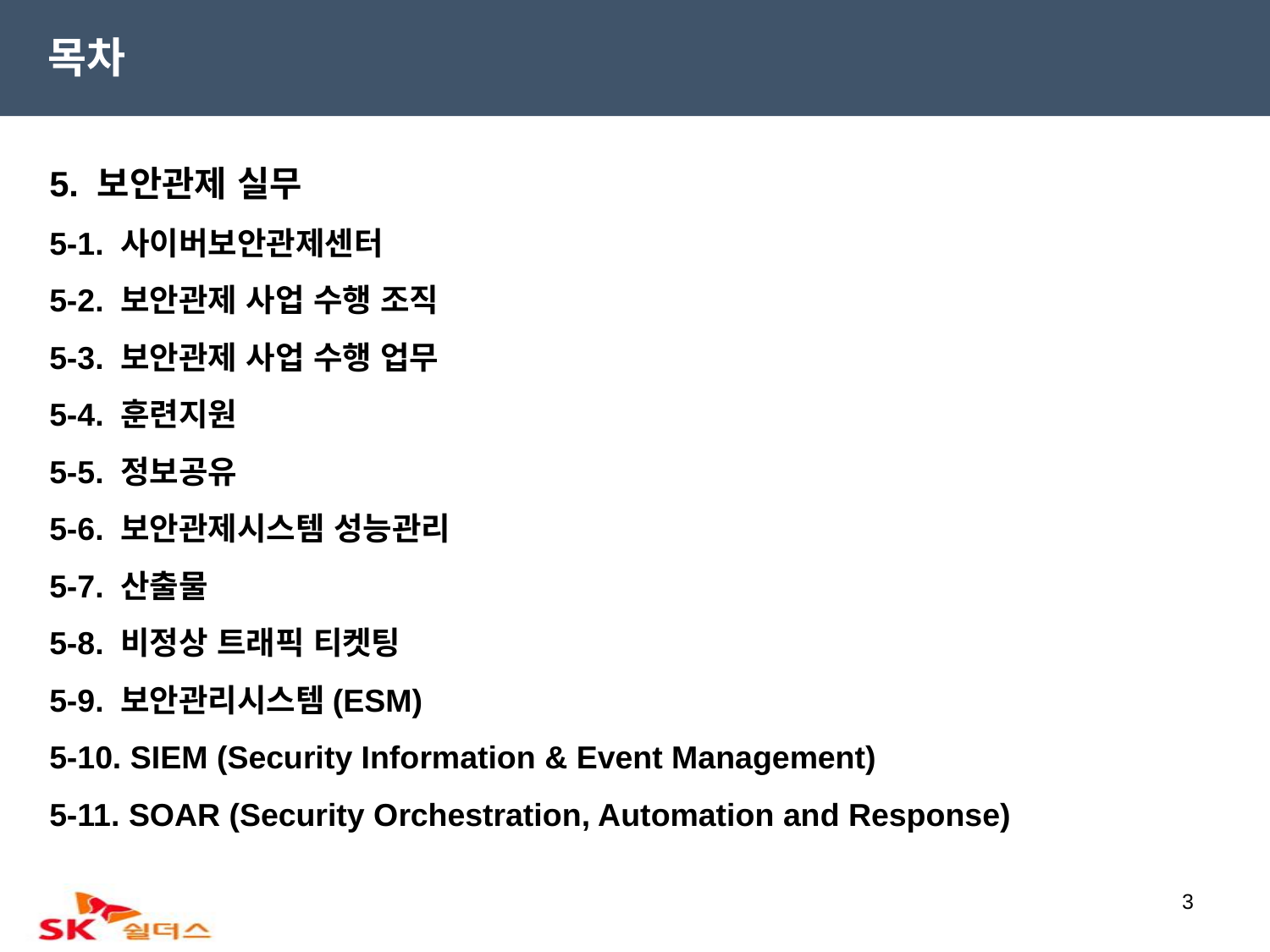

목차
5. 보안관제 실무
5-1. 사이버보안관제센터
5-2. 보안관제 사업 수행 조직
5-3. 보안관제 사업 수행 업무
5-4. 훈련지원
5-5. 정보공유
5-6. 보안관제시스템 성능관리
5-7. 산출물
5-8. 비정상 트래픽 티켓팅
5-9. 보안관리시스템(ESM)
5-10. SIEM (Security Information & Event Management)
5-11. SOAR (Security Orchestration, Automation and Response)
3